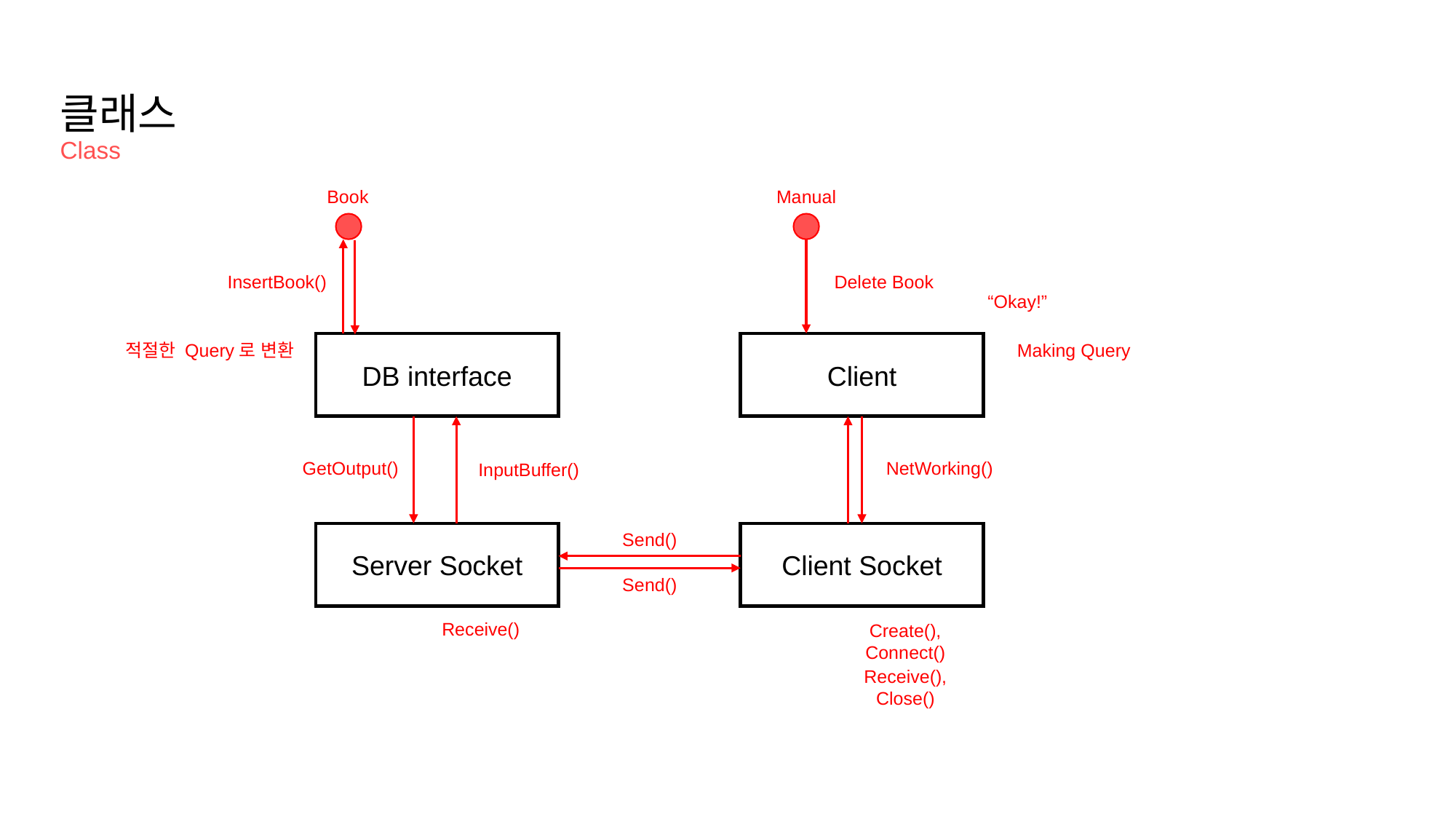

# 클래스 Class
Book
Manual

InsertBook()
Delete Book
“Okay!”
적절한 Query로 변환
Client
Making Query
DB interface
GetOutput()
NetWorking()
InputBuffer()
Send()
Server Socket
Client Socket
Send()
Receive()
Create(), Connect()
Receive(),
Close()